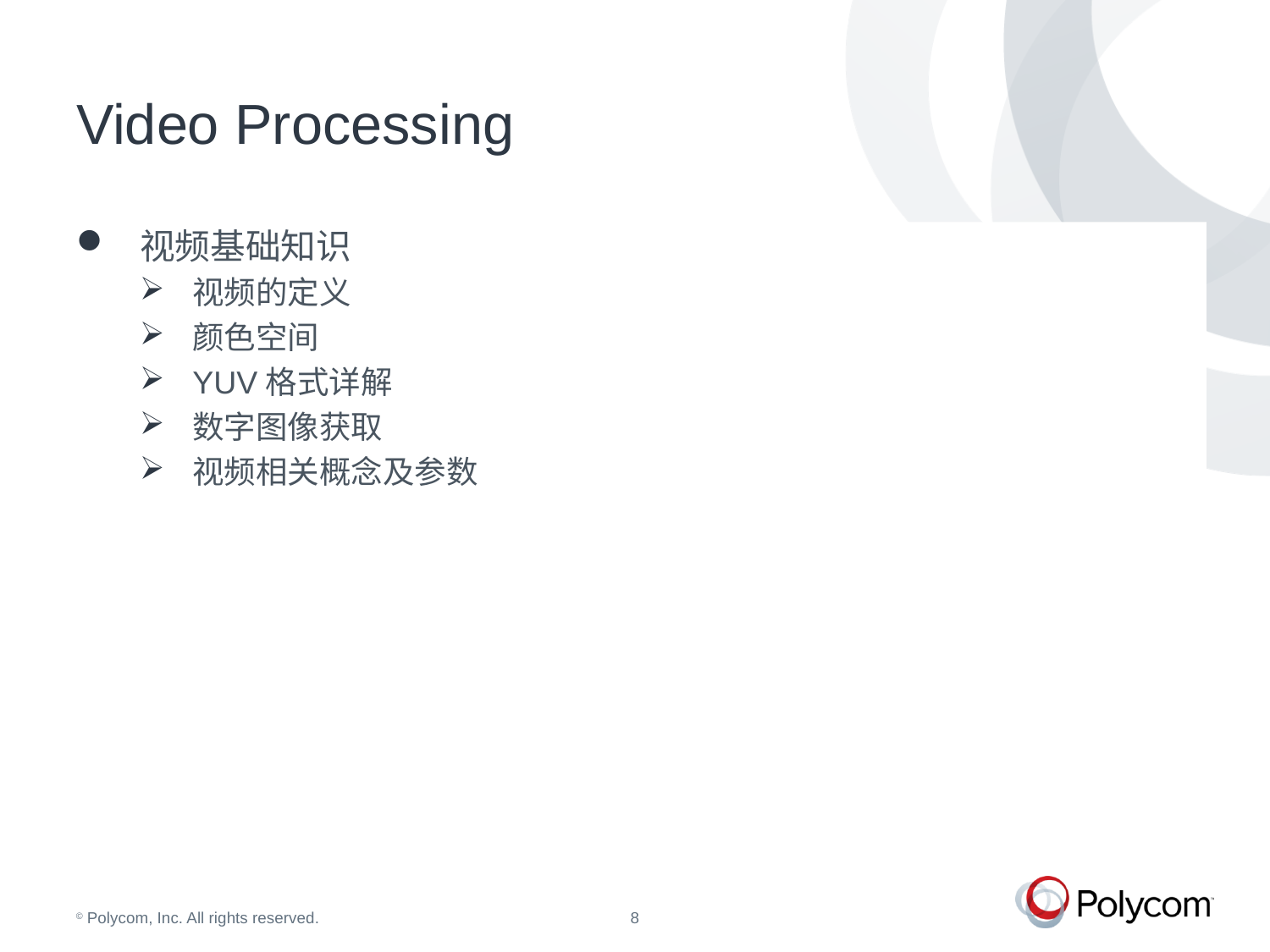

# Video Processing
视频基础知识
视频的定义
颜色空间
YUV格式详解
数字图像获取
视频相关概念及参数